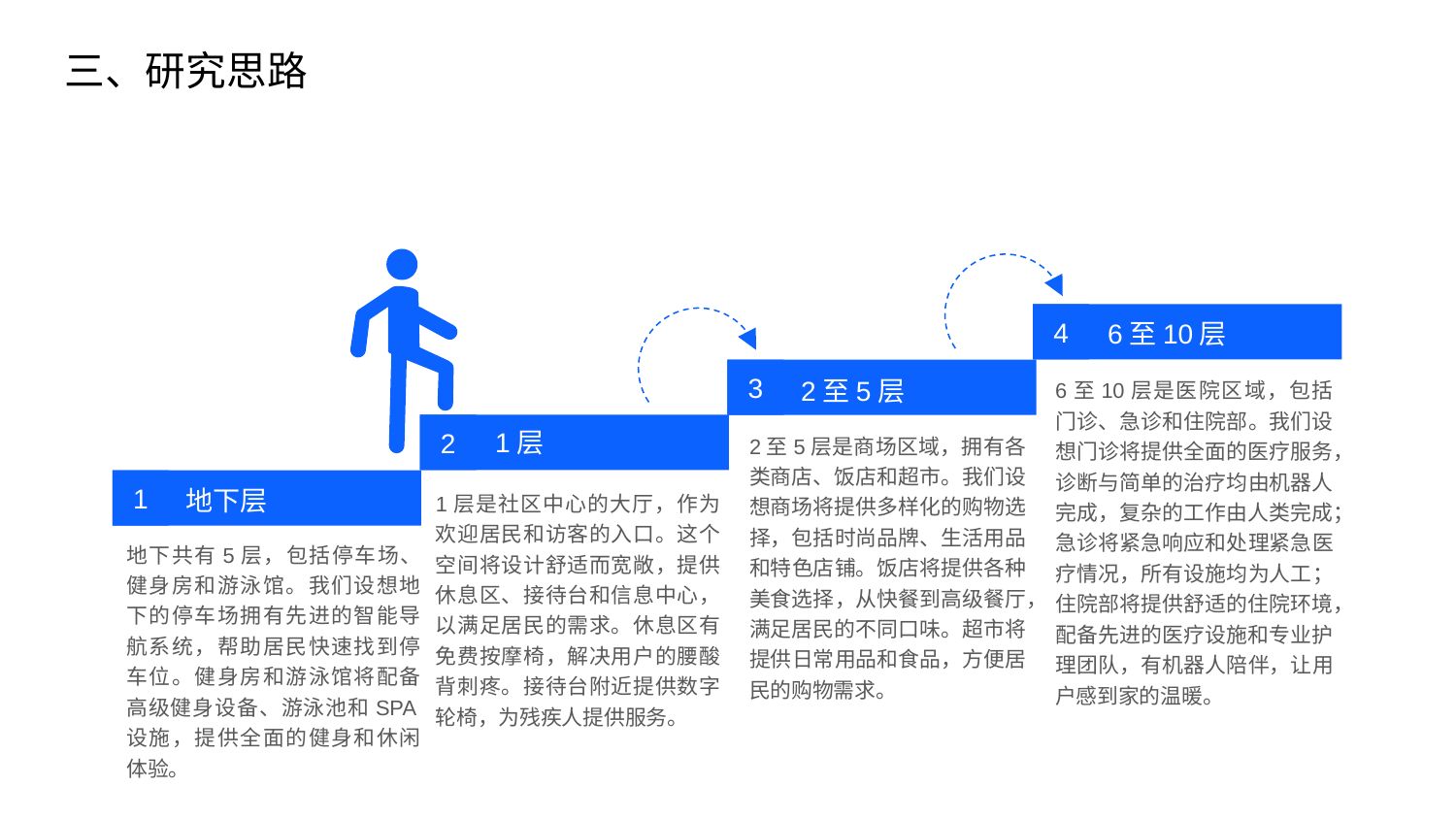

三、研究思路

4

3

2

1
6至10层
6至10层是医院区域，包括门诊、急诊和住院部。我们设想门诊将提供全面的医疗服务，诊断与简单的治疗均由机器人完成，复杂的工作由人类完成；急诊将紧急响应和处理紧急医疗情况，所有设施均为人工；住院部将提供舒适的住院环境，配备先进的医疗设施和专业护理团队，有机器人陪伴，让用户感到家的温暖。
2至5层
2至5层是商场区域，拥有各类商店、饭店和超市。我们设想商场将提供多样化的购物选择，包括时尚品牌、生活用品和特色店铺。饭店将提供各种美食选择，从快餐到高级餐厅，满足居民的不同口味。超市将提供日常用品和食品，方便居民的购物需求。
1层
1层是社区中心的大厅，作为欢迎居民和访客的入口。这个空间将设计舒适而宽敞，提供休息区、接待台和信息中心，以满足居民的需求。休息区有免费按摩椅，解决用户的腰酸背刺疼。接待台附近提供数字轮椅，为残疾人提供服务。
地下层
地下共有5层，包括停车场、健身房和游泳馆。我们设想地下的停车场拥有先进的智能导航系统，帮助居民快速找到停车位。健身房和游泳馆将配备高级健身设备、游泳池和SPA设施，提供全面的健身和休闲体验。